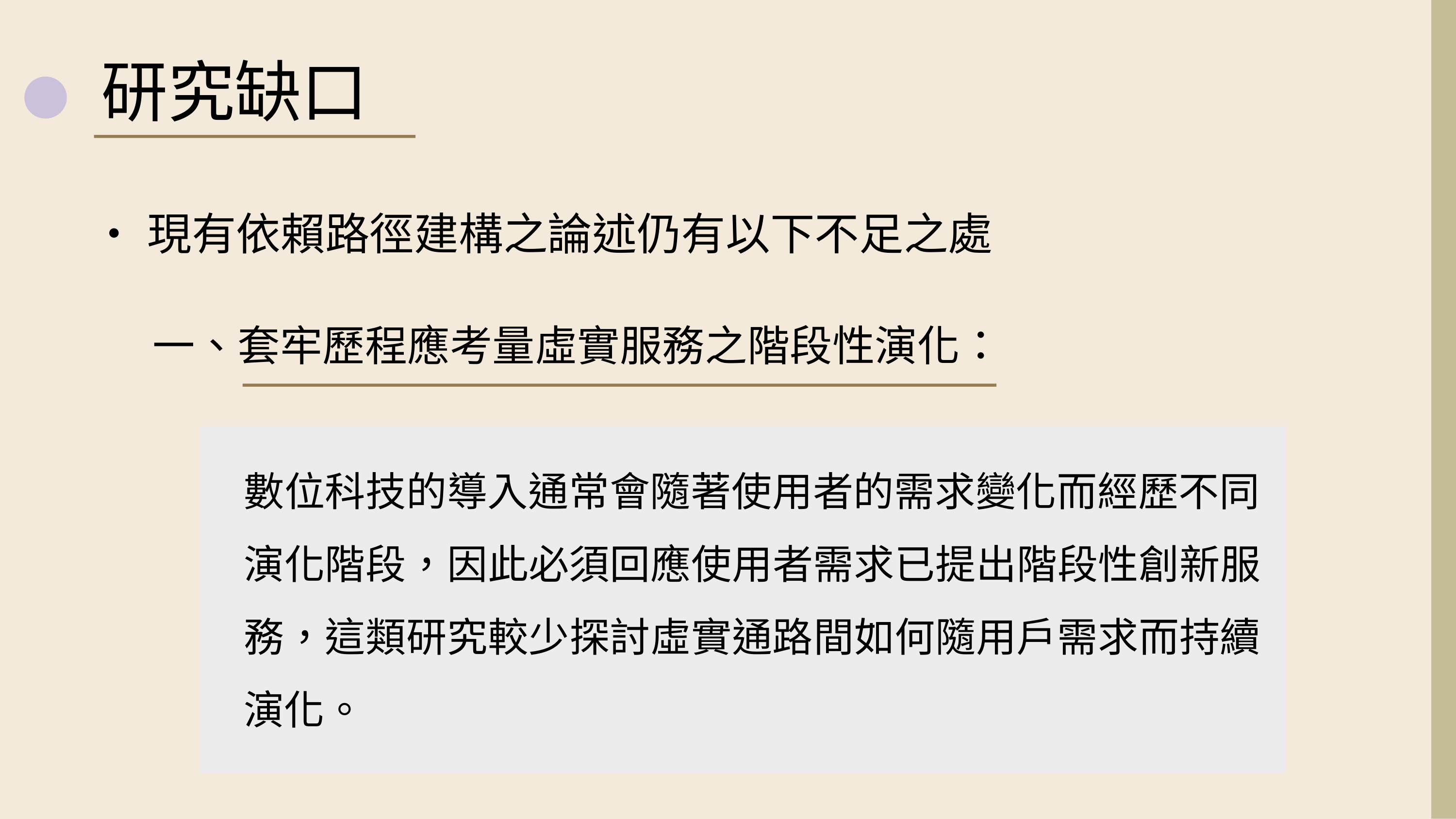

研究缺口

‧現有依賴路徑建構之論述仍有以下不足之處
一、套牢歷程應考量虛實服務之階段性演化：

數位科技的導入通常會隨著使用者的需求變化而經歷不同演化階段，因此必須回應使用者需求已提出階段性創新服務，這類研究較少探討虛實通路間如何隨用戶需求而持續演化。